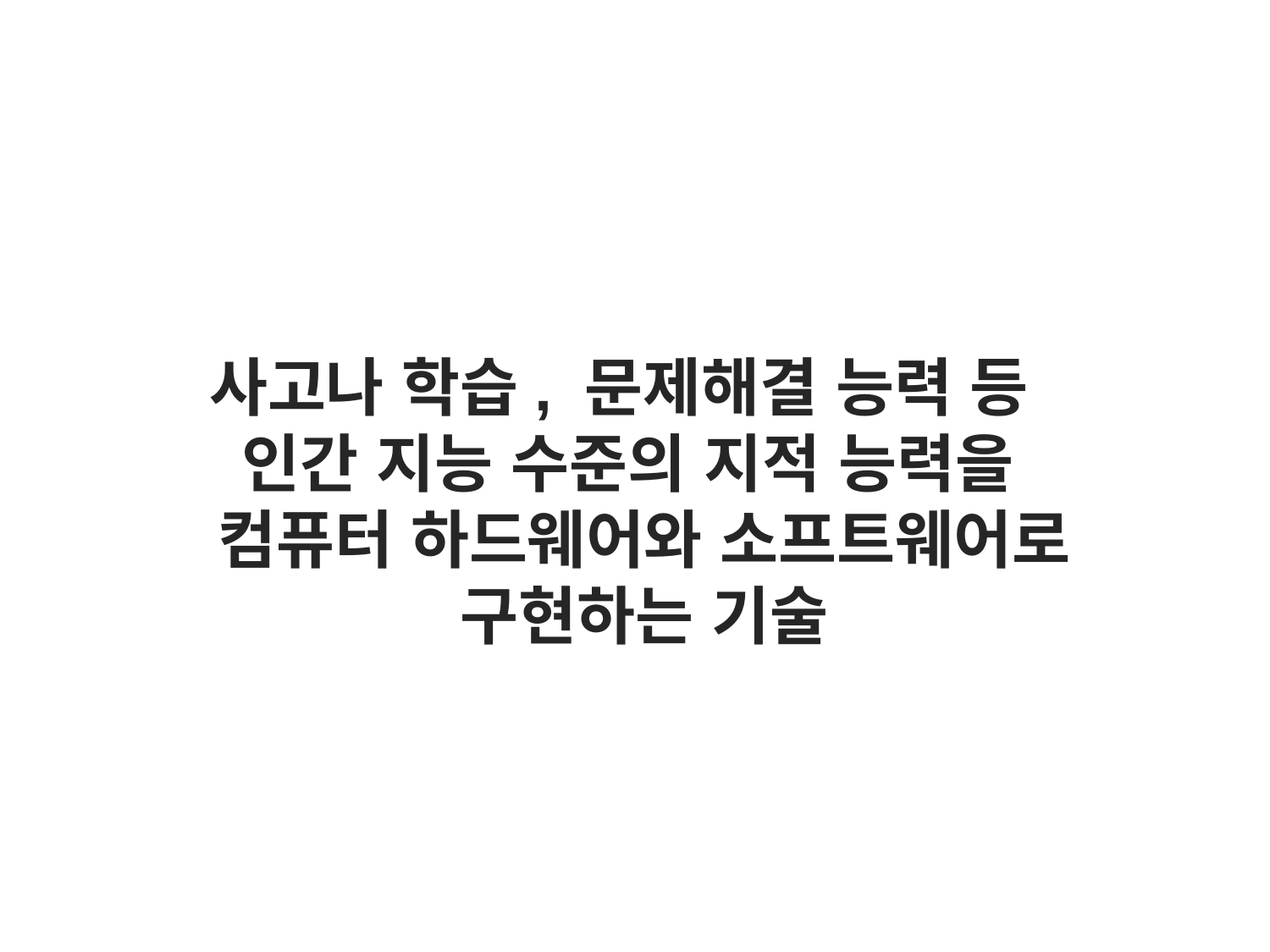

사고나 학습, 문제해결 능력 등
인간 지능 수준의 지적 능력을
 컴퓨터 하드웨어와 소프트웨어로
 구현하는 기술